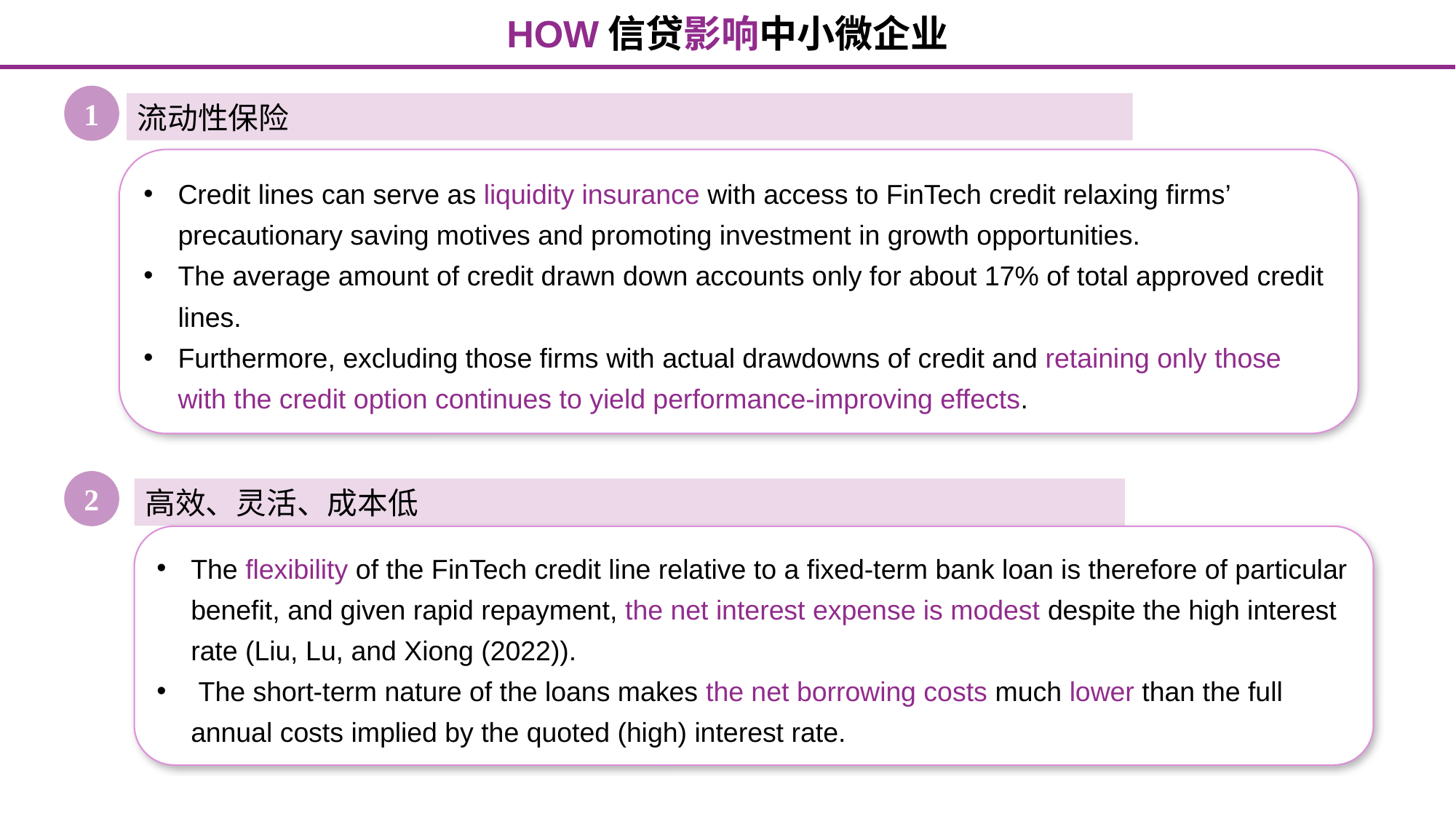

# HOW信贷影响中小微企业
1
流动性保险
Credit lines can serve as liquidity insurance with access to FinTech credit relaxing firms’ precautionary saving motives and promoting investment in growth opportunities.
The average amount of credit drawn down accounts only for about 17% of total approved credit lines.
Furthermore, excluding those firms with actual drawdowns of credit and retaining only those with the credit option continues to yield performance-improving effects.
2
高效、灵活、成本低
The flexibility of the FinTech credit line relative to a fixed-term bank loan is therefore of particular benefit, and given rapid repayment, the net interest expense is modest despite the high interest rate (Liu, Lu, and Xiong (2022)).
 The short-term nature of the loans makes the net borrowing costs much lower than the full annual costs implied by the quoted (high) interest rate.